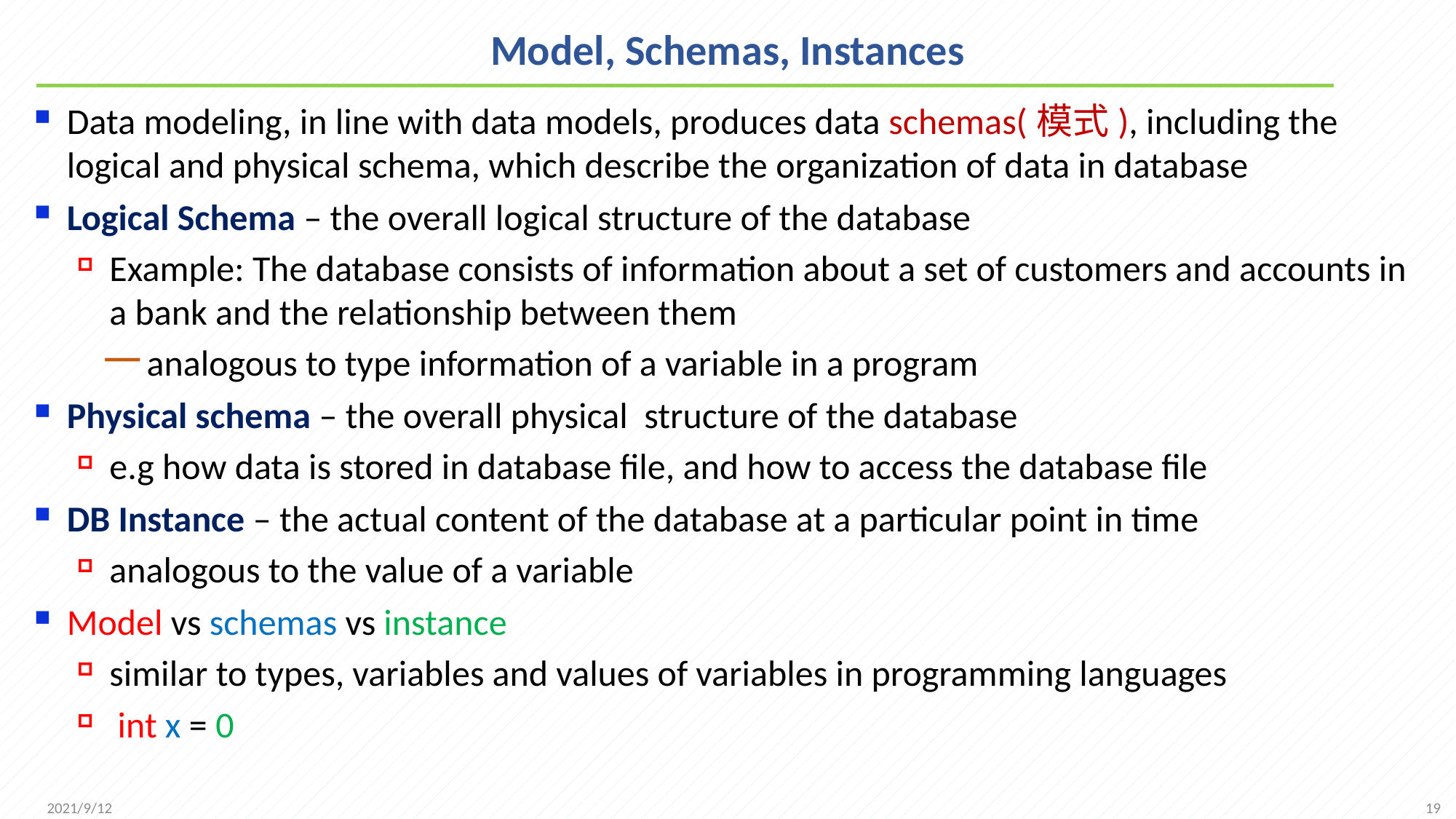

# Model, Schemas, Instances
Data modeling, in line with data models, produces data schemas(模式), including the logical and physical schema, which describe the organization of data in database
Logical Schema – the overall logical structure of the database
Example: The database consists of information about a set of customers and accounts in a bank and the relationship between them
analogous to type information of a variable in a program
Physical schema – the overall physical  structure of the database
e.g how data is stored in database file, and how to access the database file
DB Instance – the actual content of the database at a particular point in time
analogous to the value of a variable
Model vs schemas vs instance
similar to types, variables and values of variables in programming languages
 int x = 0

19
2021/9/12